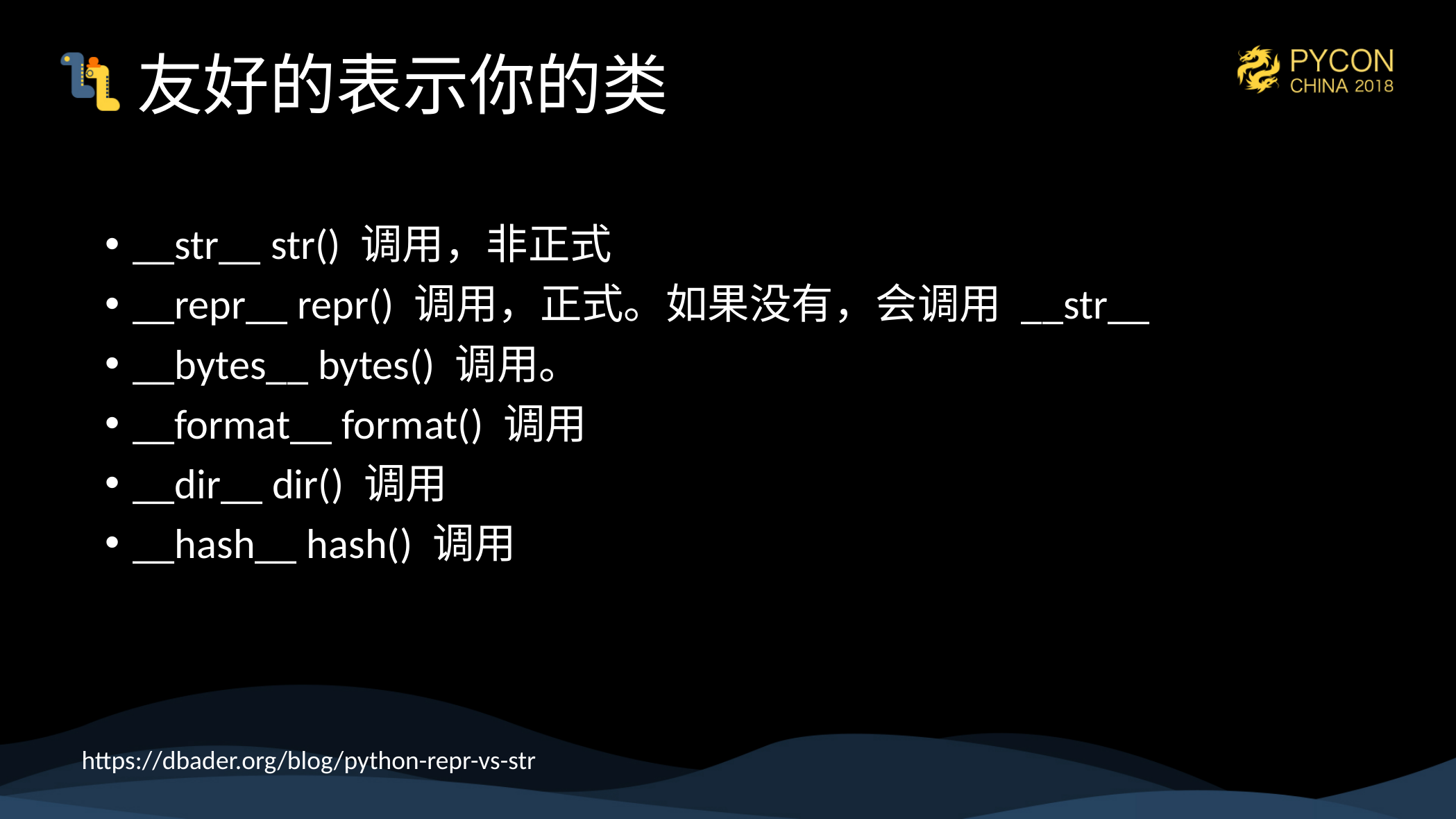

# 友好的表示你的类
__str__ str() 调用，非正式
__repr__ repr() 调用，正式。如果没有，会调用 __str__
__bytes__ bytes() 调用。
__format__ format() 调用
__dir__ dir() 调用
__hash__ hash() 调用
https://dbader.org/blog/python-repr-vs-str